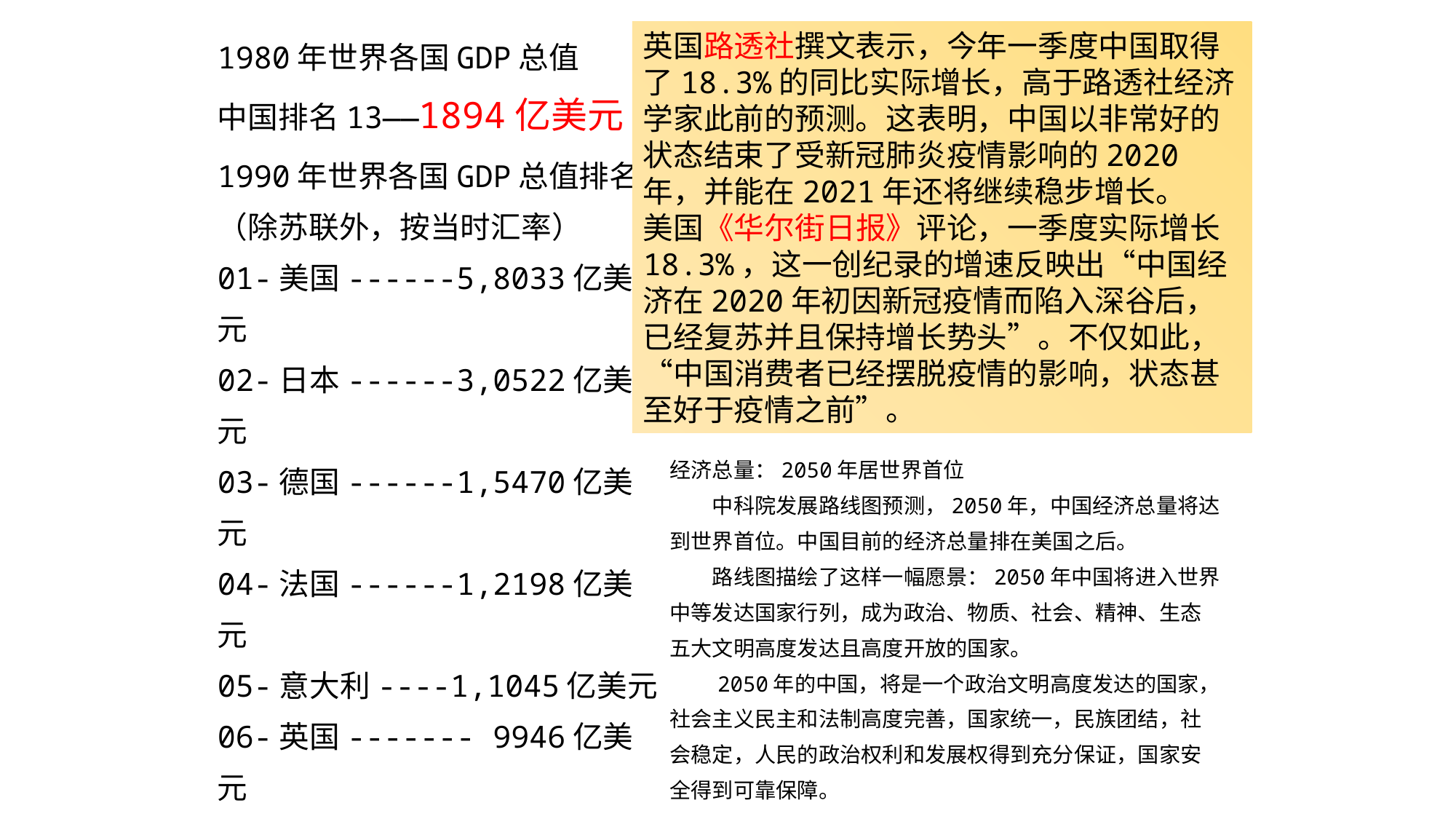

1980年世界各国GDP总值
中国排名13——1894亿美元
英国路透社撰文表示，今年一季度中国取得了18.3%的同比实际增长，高于路透社经济学家此前的预测。这表明，中国以非常好的状态结束了受新冠肺炎疫情影响的2020年，并能在2021年还将继续稳步增长。
美国《华尔街日报》评论，一季度实际增长18.3%，这一创纪录的增速反映出“中国经济在2020年初因新冠疫情而陷入深谷后，已经复苏并且保持增长势头”。不仅如此，“中国消费者已经摆脱疫情的影响，状态甚至好于疫情之前”。
1990年世界各国GDP总值排名
（除苏联外，按当时汇率）
01-美国------5,8033亿美元
02-日本------3,0522亿美元
03-德国------1,5470亿美元
04-法国------1,2198亿美元
05-意大利----1,1045亿美元
06-英国------- 9946亿美元
07-加拿大------5827亿美元
08-西班牙------5115亿美元
09-巴西--------4650亿美元
10-中国--------3878亿美元
经济总量：2050年居世界首位
　　中科院发展路线图预测，2050年，中国经济总量将达到世界首位。中国目前的经济总量排在美国之后。
　　路线图描绘了这样一幅愿景：2050年中国将进入世界中等发达国家行列，成为政治、物质、社会、精神、生态五大文明高度发达且高度开放的国家。
　　2050年的中国，将是一个政治文明高度发达的国家，社会主义民主和法制高度完善，国家统一，民族团结，社会稳定，人民的政治权利和发展权得到充分保证，国家安全得到可靠保障。